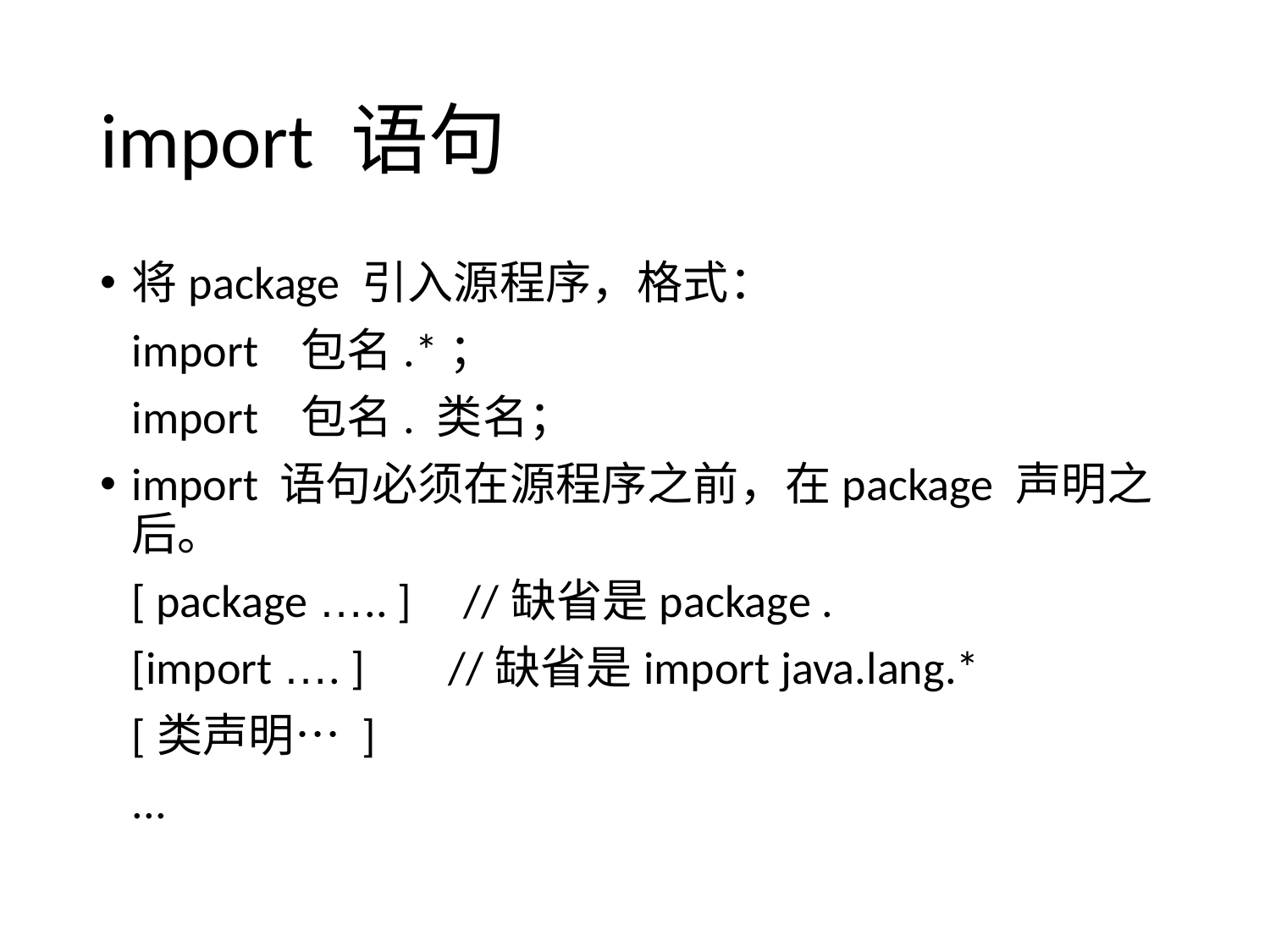

# import 语句
将package 引入源程序，格式：
	import   包名.*；
	import   包名. 类名；
import 语句必须在源程序之前，在package 声明之后。
	[ package ….. ]     //缺省是package .
	[import …. ]        //缺省是import java.lang.*
	[类声明… ]
	...